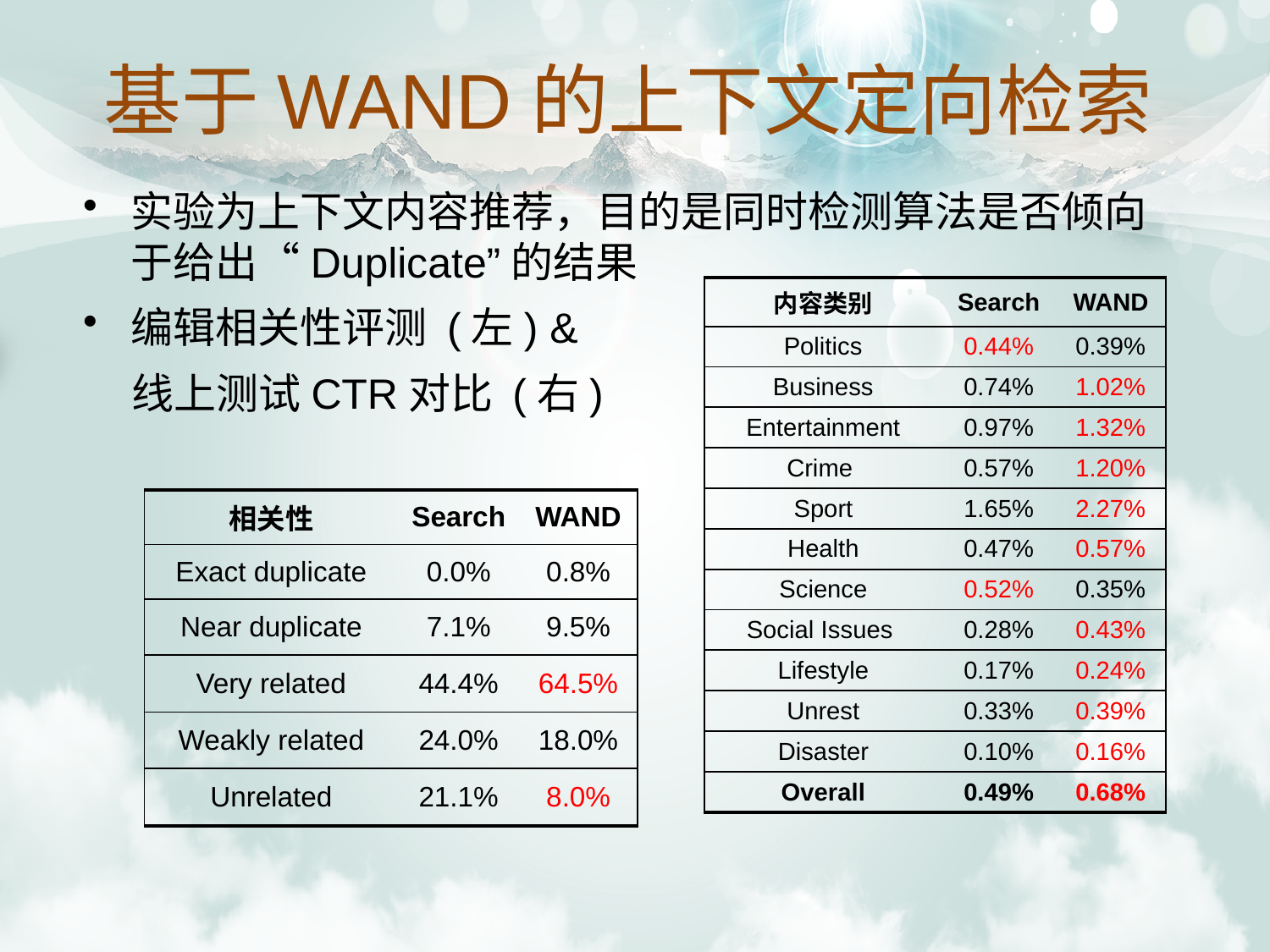

基于WAND的上下文定向检索
实验为上下文内容推荐，目的是同时检测算法是否倾向于给出“Duplicate”的结果
编辑相关性评测 (左) &
    线上测试CTR对比 (右)
| 内容类别 | Search | WAND |
| --- | --- | --- |
| Politics | 0.44% | 0.39% |
| Business | 0.74% | 1.02% |
| Entertainment | 0.97% | 1.32% |
| Crime | 0.57% | 1.20% |
| Sport | 1.65% | 2.27% |
| Health | 0.47% | 0.57% |
| Science | 0.52% | 0.35% |
| Social Issues | 0.28% | 0.43% |
| Lifestyle | 0.17% | 0.24% |
| Unrest | 0.33% | 0.39% |
| Disaster | 0.10% | 0.16% |
| Overall | 0.49% | 0.68% |
| 相关性 | Search | WAND |
| --- | --- | --- |
| Exact duplicate | 0.0% | 0.8% |
| Near duplicate | 7.1% | 9.5% |
| Very related | 44.4% | 64.5% |
| Weakly related | 24.0% | 18.0% |
| Unrelated | 21.1% | 8.0% |